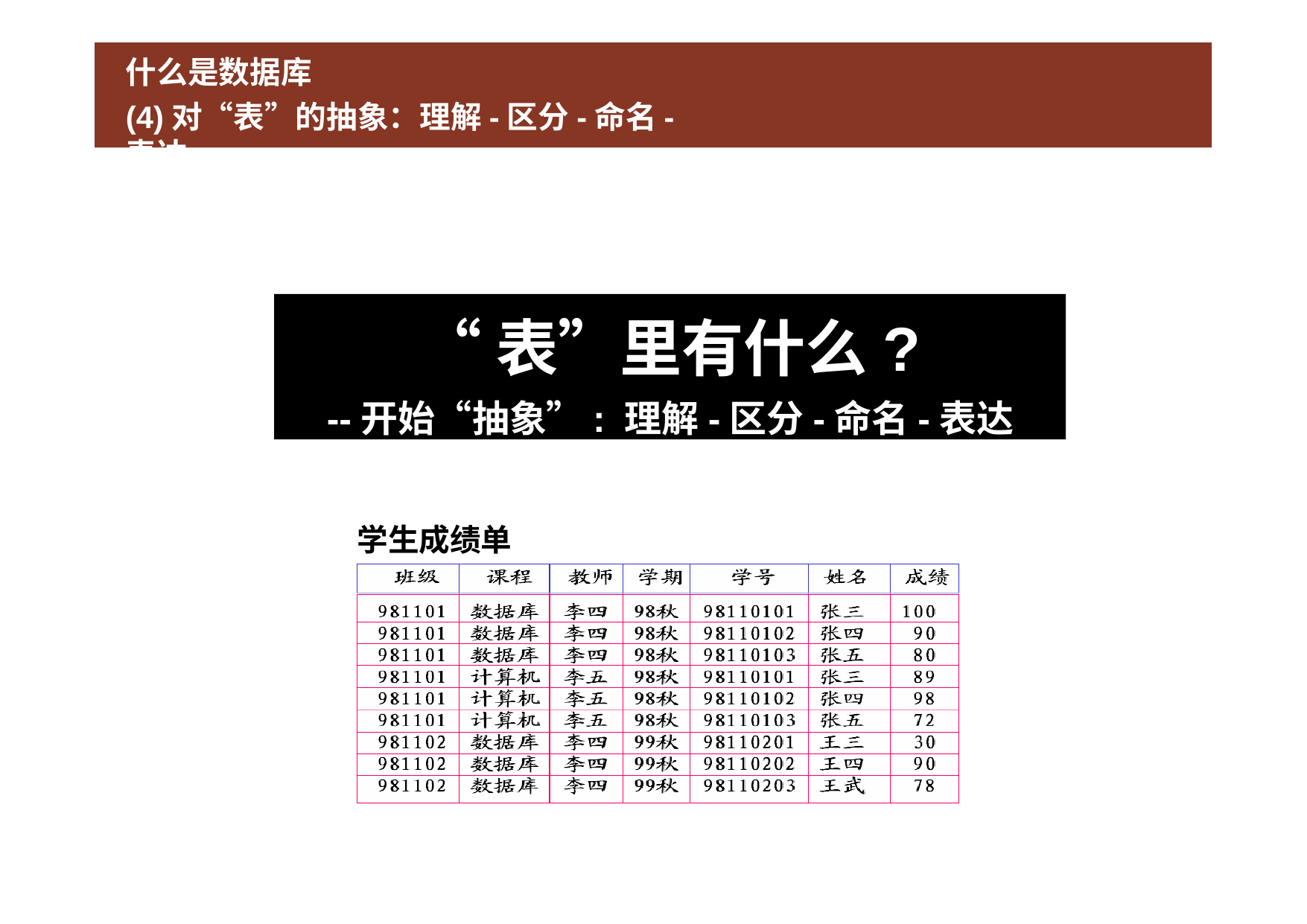

什么是数据库
(4)对“表”的抽象：理解-区分-命名-表达
“表”里有什么?
--开始“抽象”: 理解-区分-命名-表达
学生成绩单